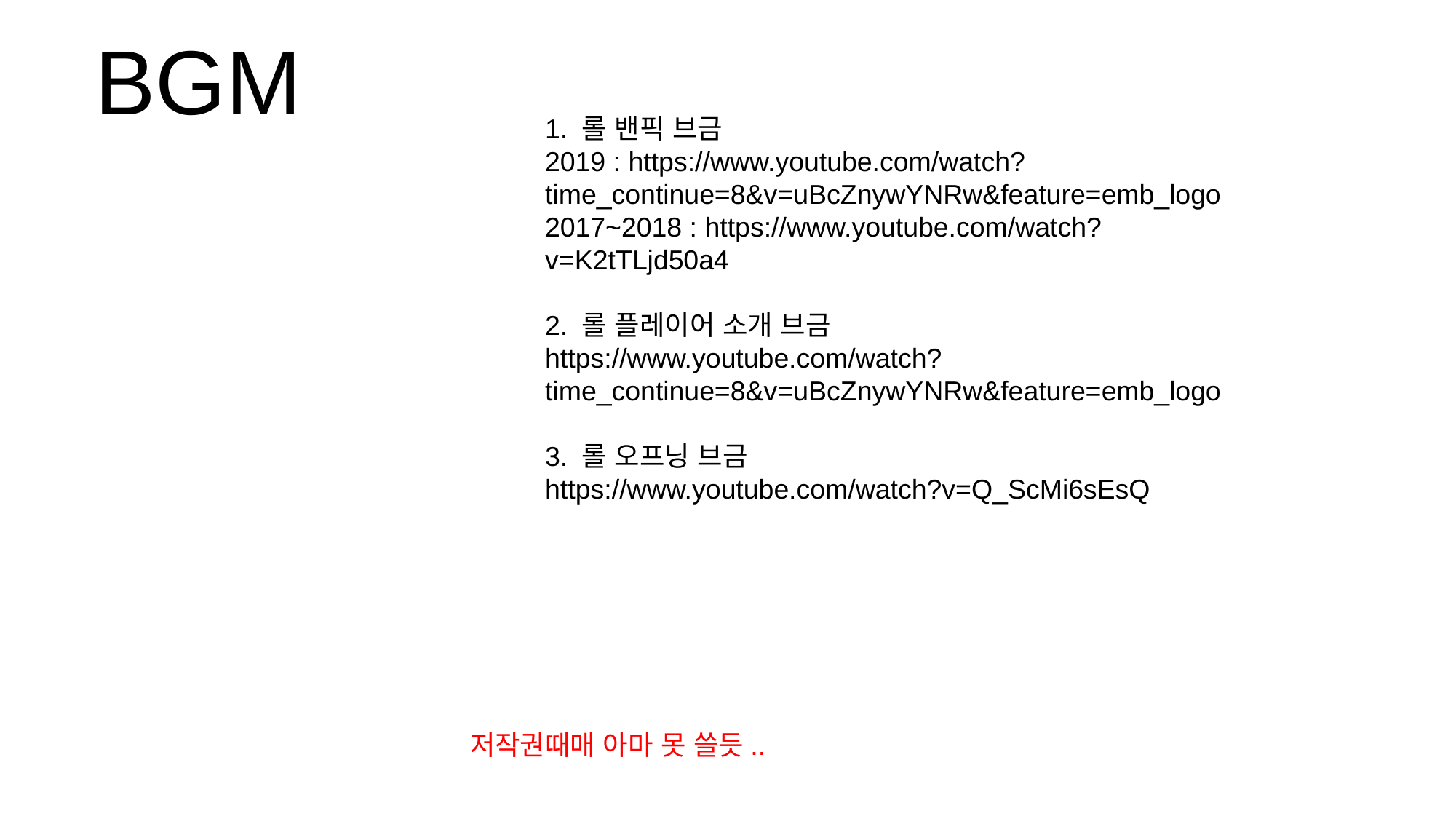

# BGM
1. 롤 밴픽 브금
2019 : https://www.youtube.com/watch?time_continue=8&v=uBcZnywYNRw&feature=emb_logo
2017~2018 : https://www.youtube.com/watch?v=K2tTLjd50a4

2. 롤 플레이어 소개 브금
https://www.youtube.com/watch?time_continue=8&v=uBcZnywYNRw&feature=emb_logo

3. 롤 오프닝 브금
https://www.youtube.com/watch?v=Q_ScMi6sEsQ
저작권때매 아마 못 쓸듯..